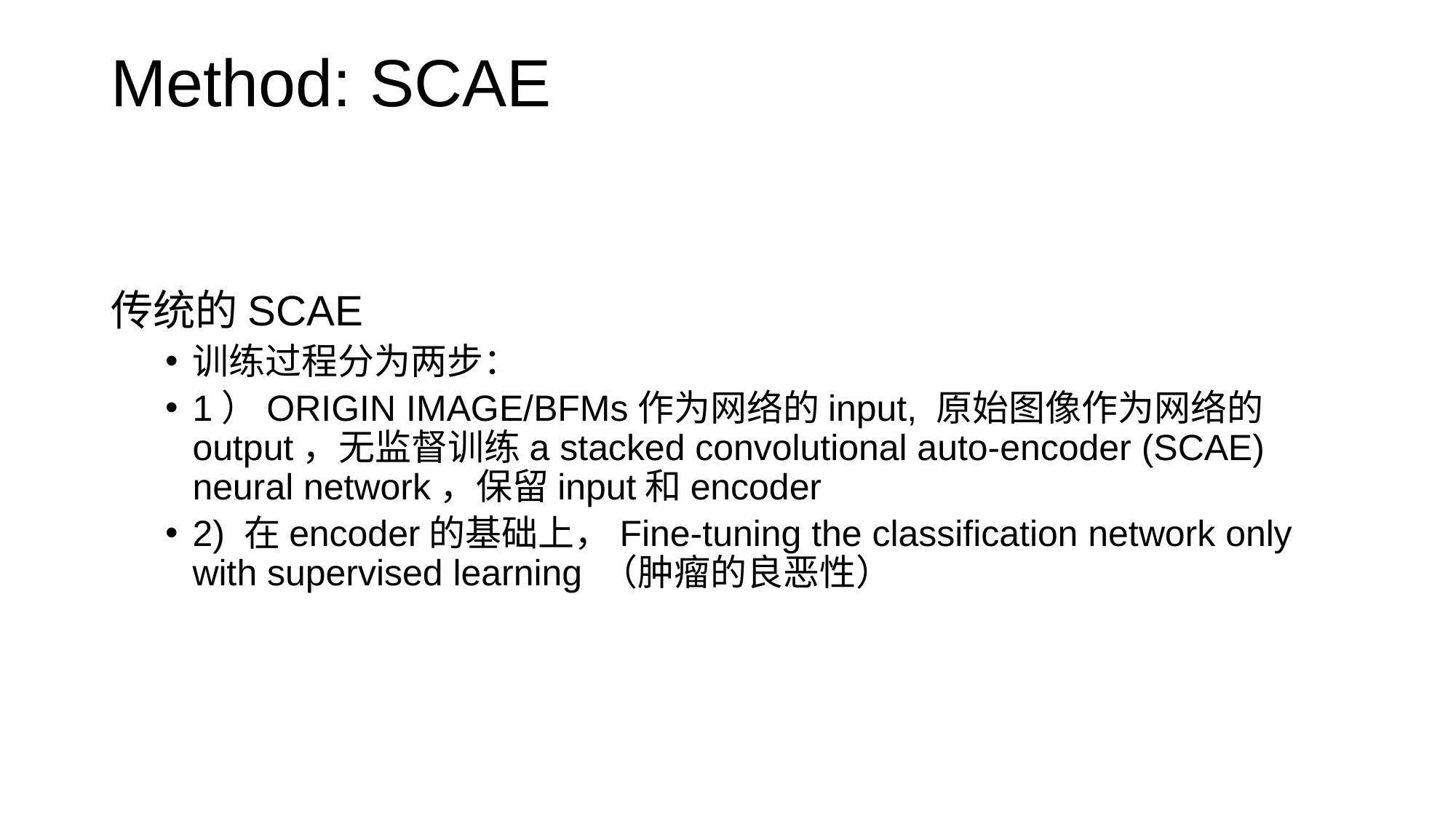

Method: SCAE

传统的SCAE
训练过程分为两步：
1）ORIGIN IMAGE/BFMs作为网络的input, 原始图像作为网络的output，无监督训练a stacked convolutional auto-encoder (SCAE) neural network，保留input和encoder
2) 在encoder的基础上，Fine-tuning the classification network only with supervised learning （肿瘤的良恶性）